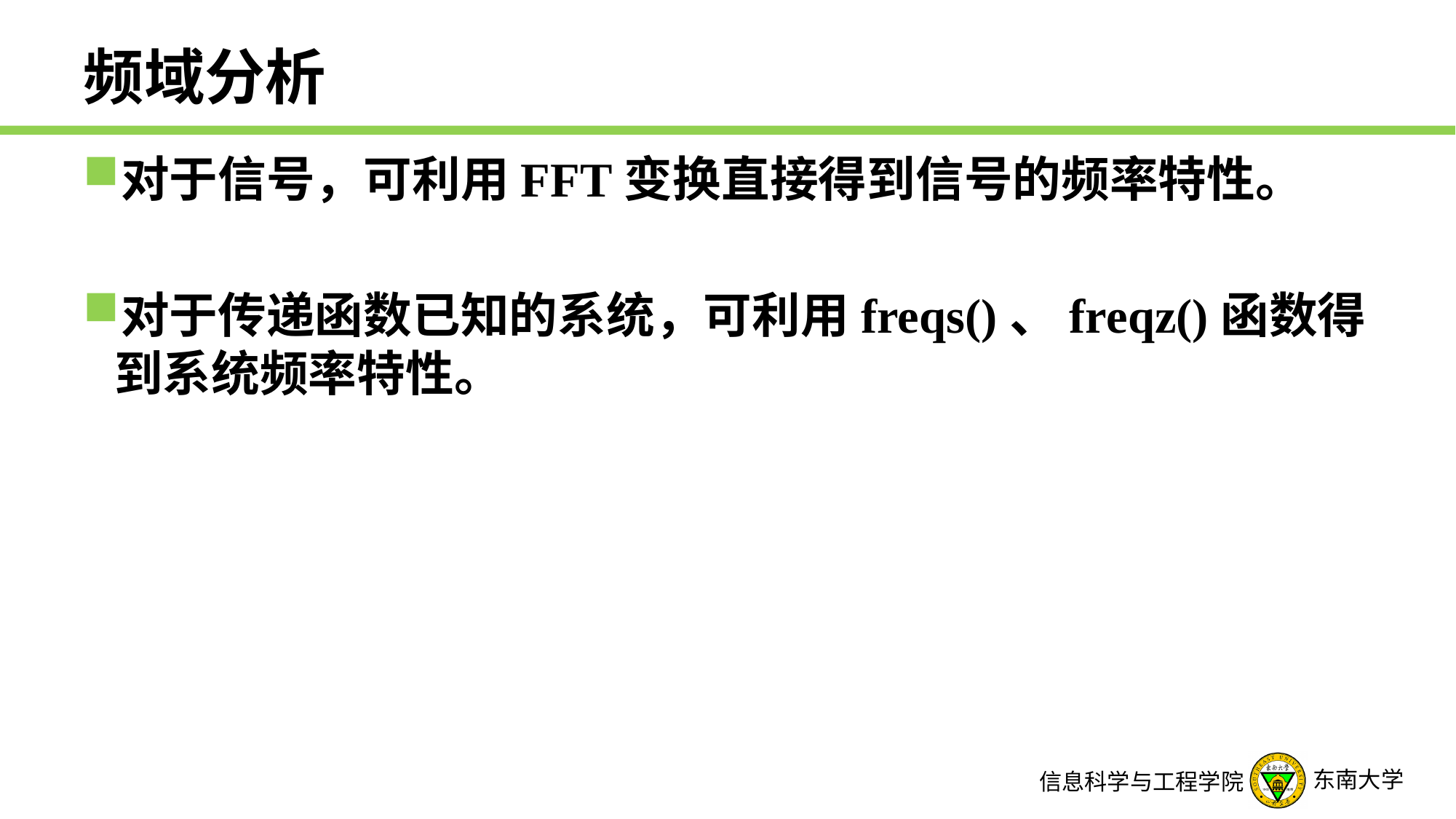

# 频域分析
对于信号，可利用FFT变换直接得到信号的频率特性。

对于传递函数已知的系统，可利用freqs()、freqz()函数得到系统频率特性。